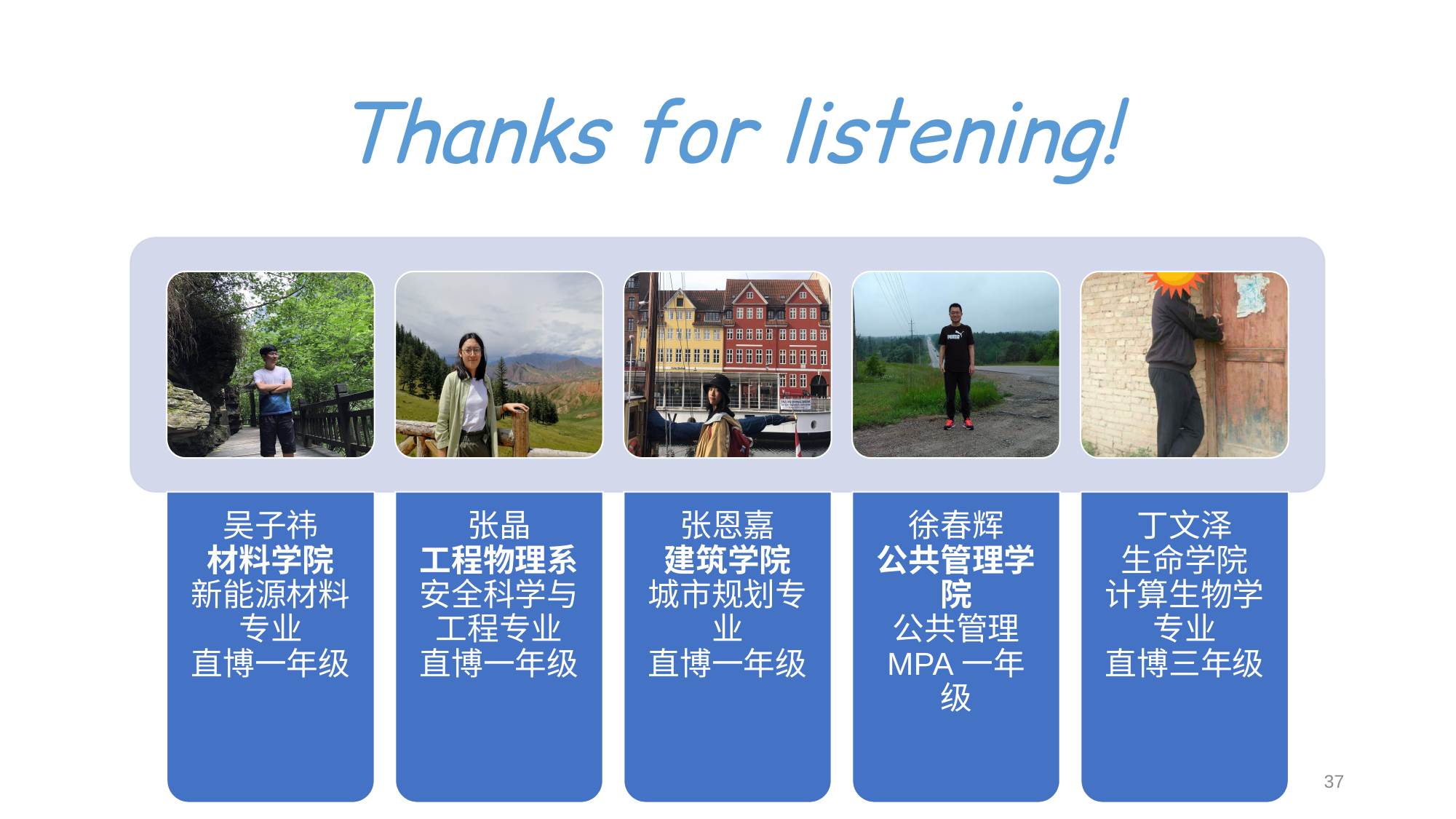

Thanks for listening!
吴子祎
材料学院
新能源材料专业
直博一年级
张晶
工程物理系
安全科学与工程专业
直博一年级
张恩嘉
建筑学院
城市规划专业
直博一年级
徐春辉
公共管理学院
公共管理
MPA一年级
丁文泽
生命学院
计算生物学专业
直博三年级
37